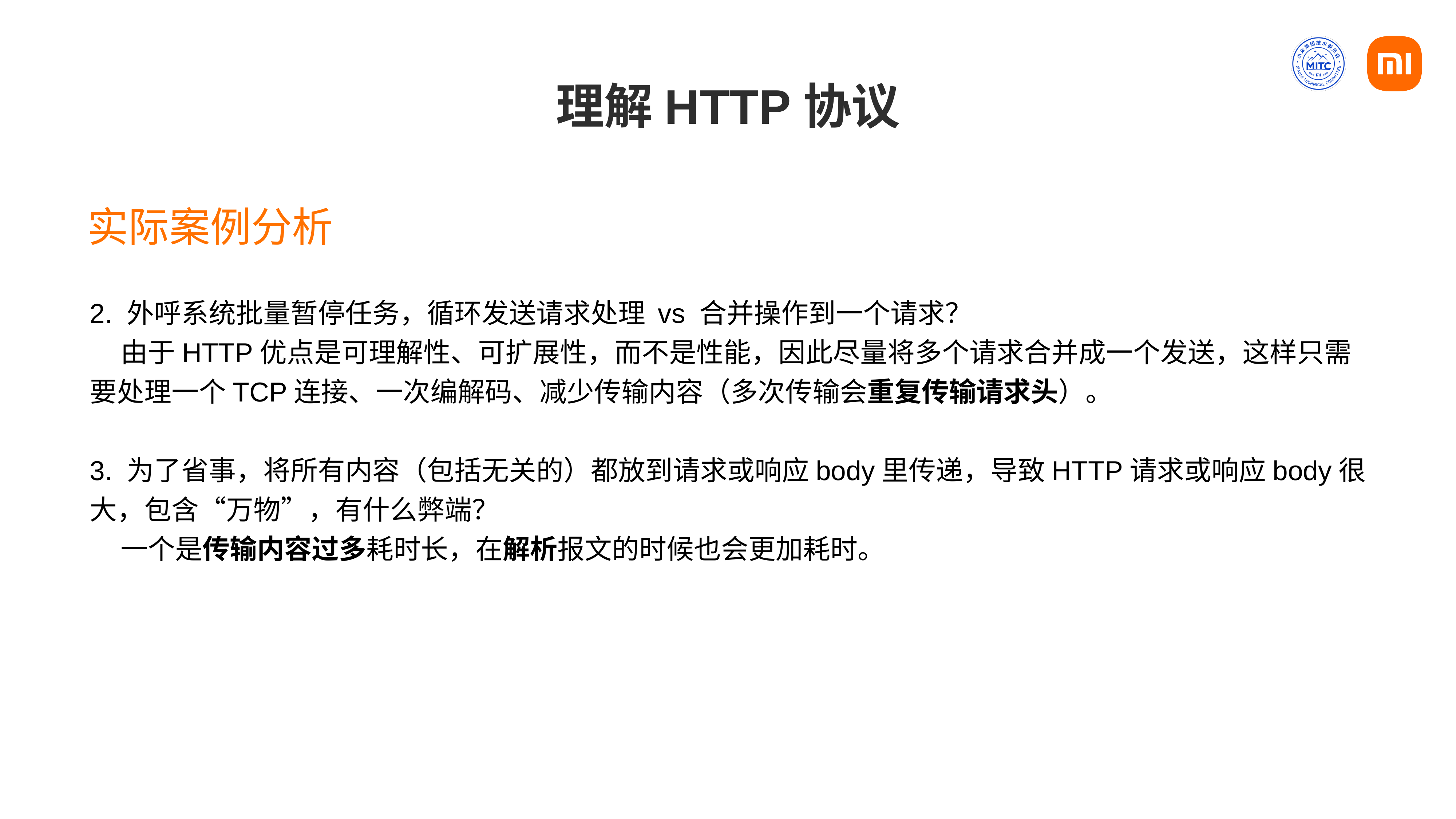

# 理解HTTP协议
实际案例分析
2. 外呼系统批量暂停任务，循环发送请求处理 vs 合并操作到一个请求？
    由于HTTP优点是可理解性、可扩展性，而不是性能，因此尽量将多个请求合并成一个发送，这样只需要处理一个TCP连接、一次编解码、减少传输内容（多次传输会重复传输请求头）。

3. 为了省事，将所有内容（包括无关的）都放到请求或响应body里传递，导致HTTP请求或响应body很大，包含“万物”，有什么弊端？
    一个是传输内容过多耗时长，在解析报文的时候也会更加耗时。